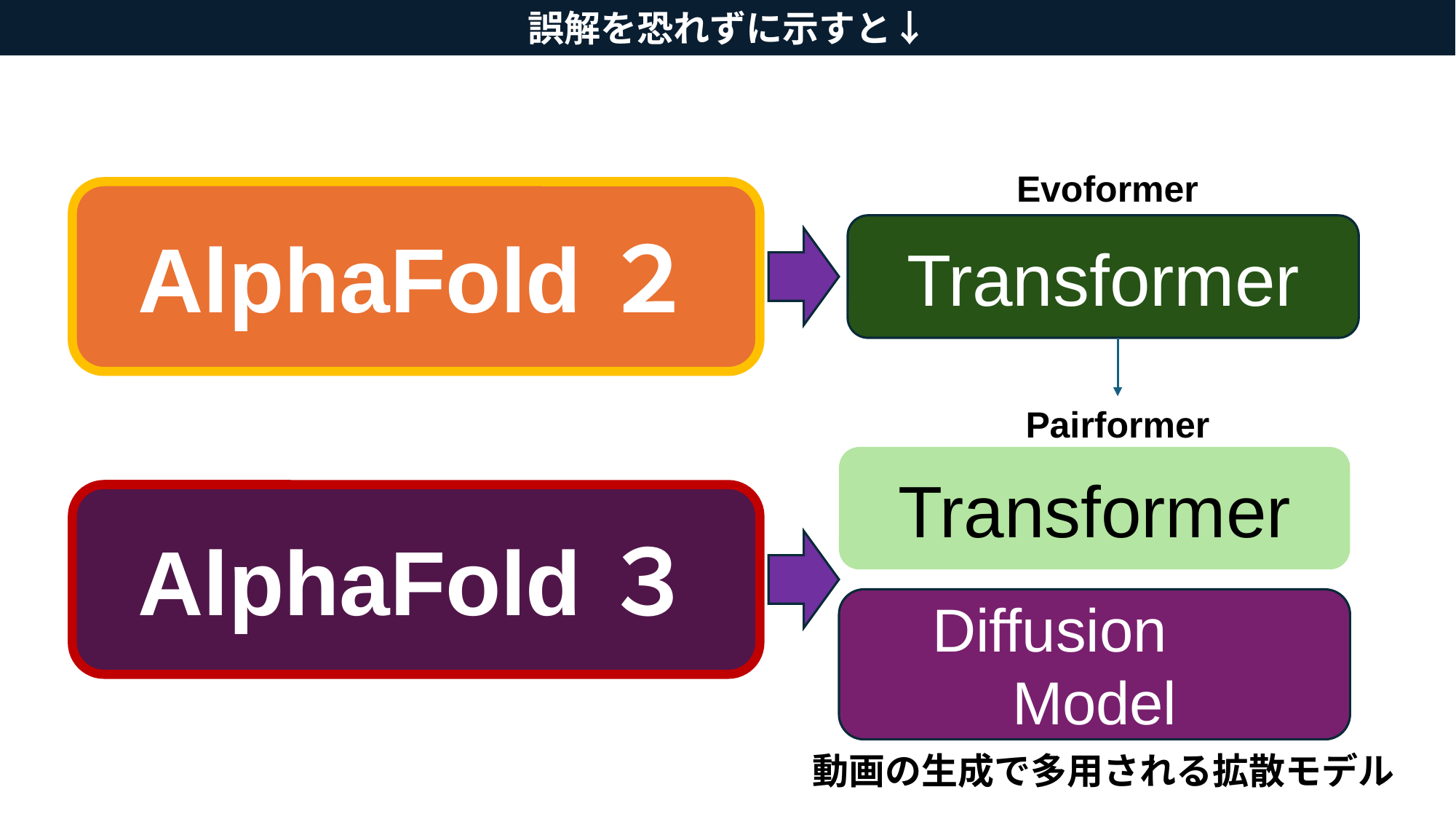

誤解を恐れずに示すと↓
Evoformer
AlphaFold２
Transformer

Pairformer
Transformer
AlphaFold３

Diffusion　Model
動画の生成で多用される拡散モデル